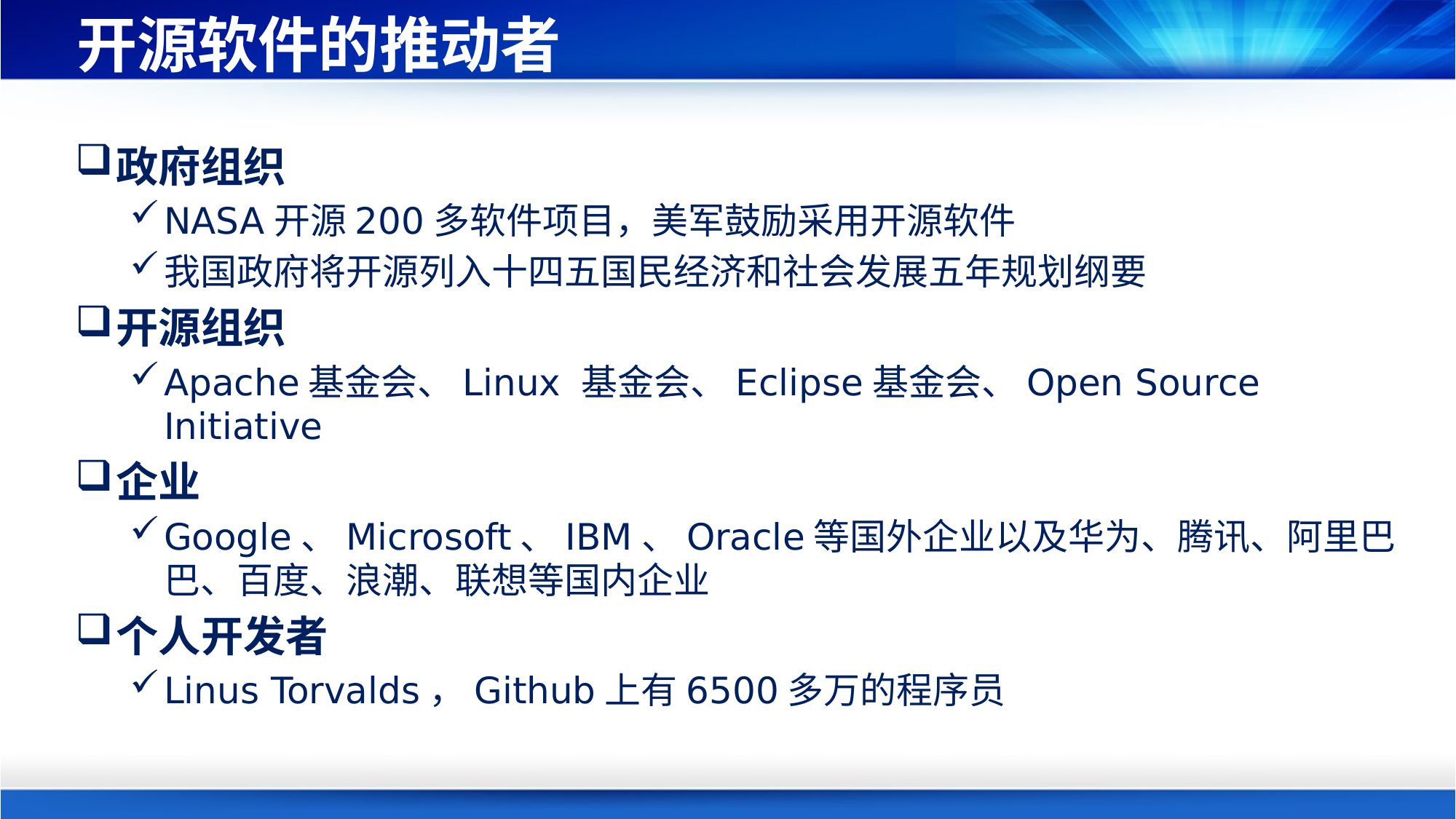

# 开源软件的推动者
政府组织
NASA开源200多软件项目，美军鼓励采用开源软件
我国政府将开源列入十四五国民经济和社会发展五年规划纲要
开源组织
Apache基金会、Linux 基金会、Eclipse基金会、Open Source Initiative
企业
Google、Microsoft、IBM、Oracle等国外企业以及华为、腾讯、阿里巴巴、百度、浪潮、联想等国内企业
个人开发者
Linus Torvalds，Github上有6500多万的程序员